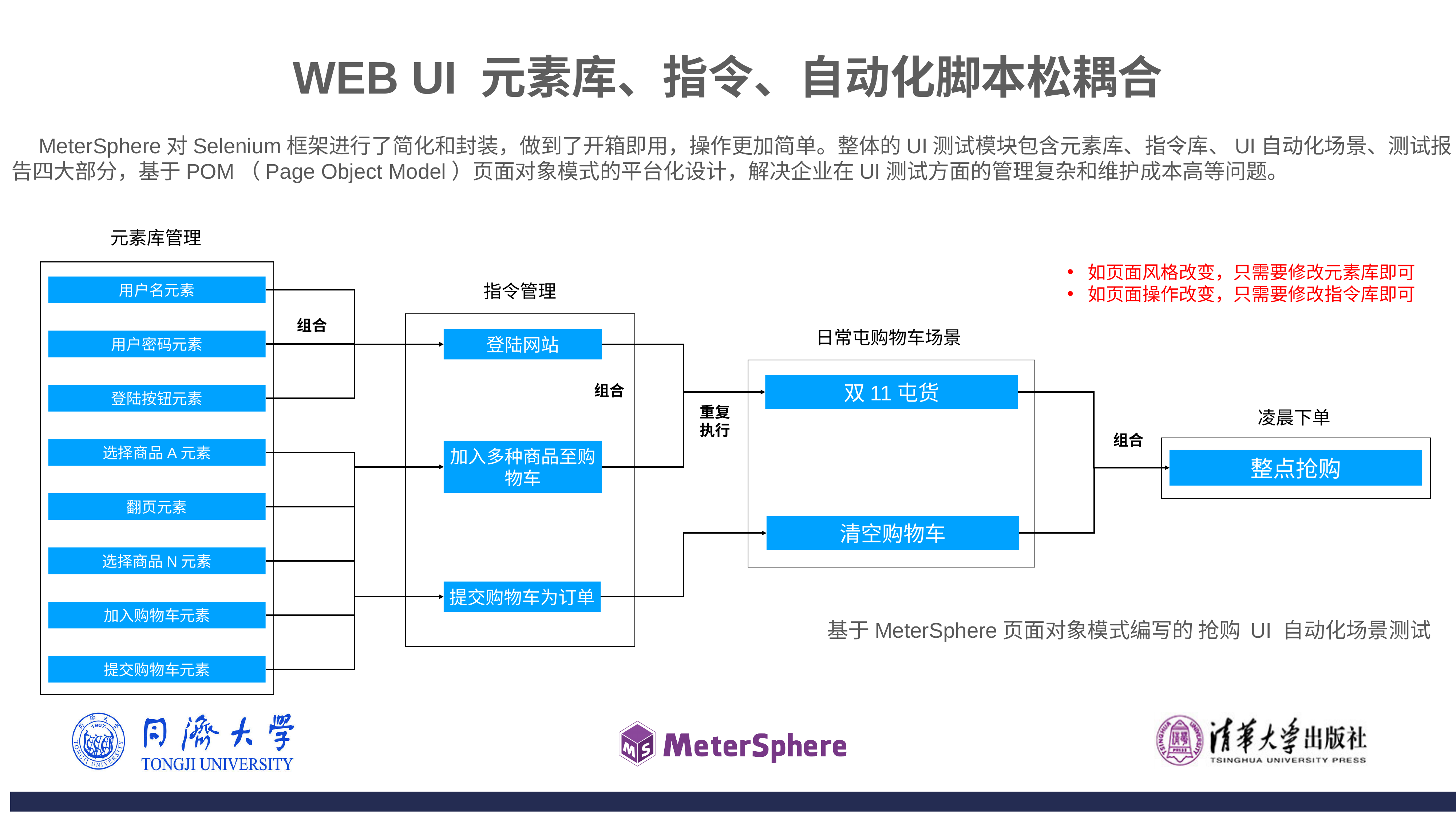

WEB UI 元素库、指令、自动化脚本松耦合
MeterSphere对Selenium框架进行了简化和封装，做到了开箱即用，操作更加简单。整体的UI测试模块包含元素库、指令库、UI自动化场景、测试报告四大部分，基于POM（Page Object Model）页面对象模式的平台化设计，解决企业在UI测试方面的管理复杂和维护成本高等问题。
元素库管理
如页面风格改变，只需要修改元素库即可
如页面操作改变，只需要修改指令库即可

指令管理

登陆网站
加入多种商品至购物车
提交购物车为订单
用户名元素
组合
日常屯购物车场景
用户密码元素

双11屯货
组合
登陆按钮元素
重复
执行
凌晨下单
组合

选择商品A元素
整点抢购
翻页元素
清空购物车
选择商品N元素
加入购物车元素
提交购物车元素
基于MeterSphere页面对象模式编写的 抢购 UI 自动化场景测试